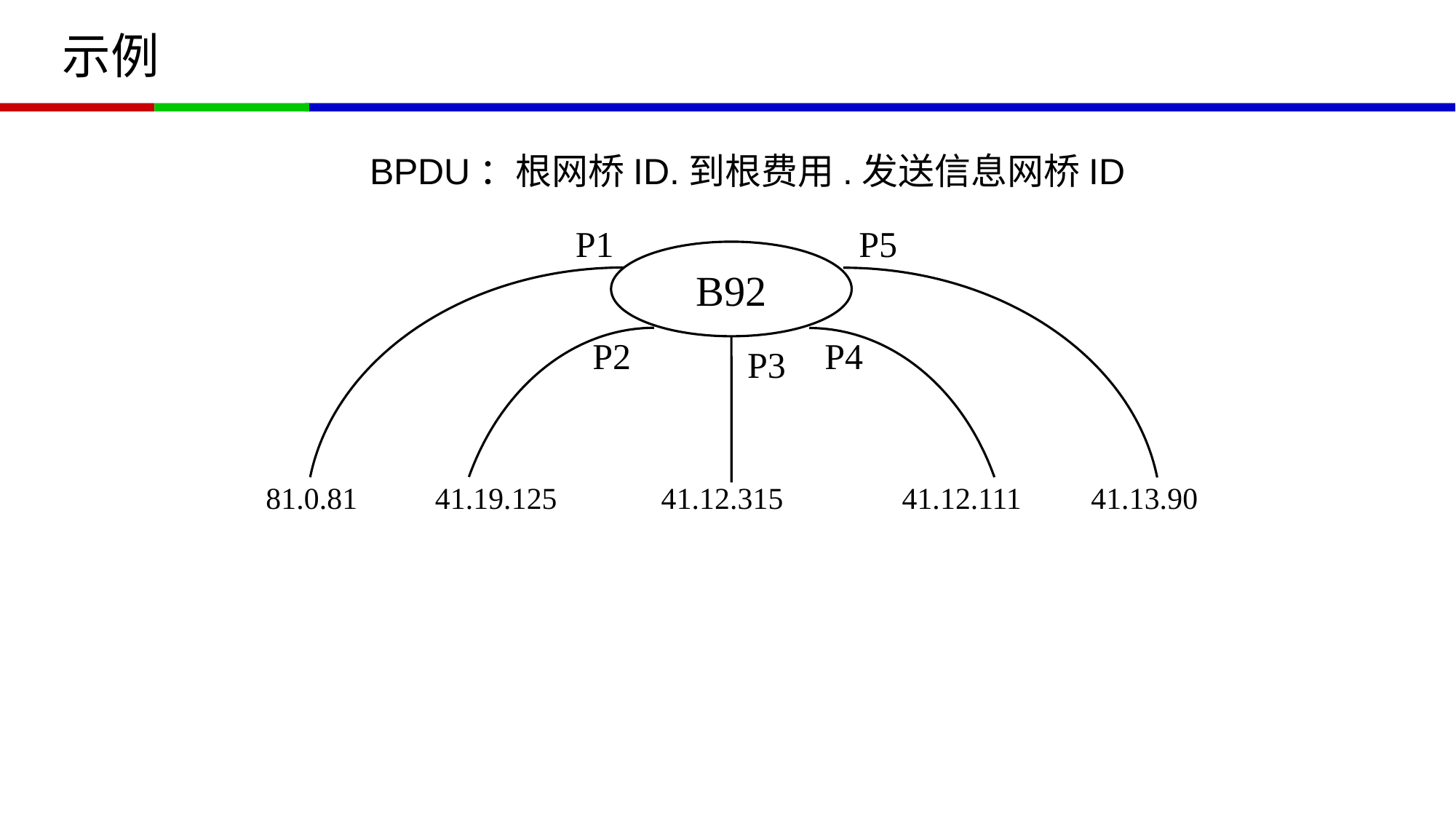

# 示例
BPDU：根网桥ID.到根费用.发送信息网桥ID
P1
P5
B92

P2
P4

P3

81.0.81
41.19.125
41.12.315
41.12.111
41.13.90
202